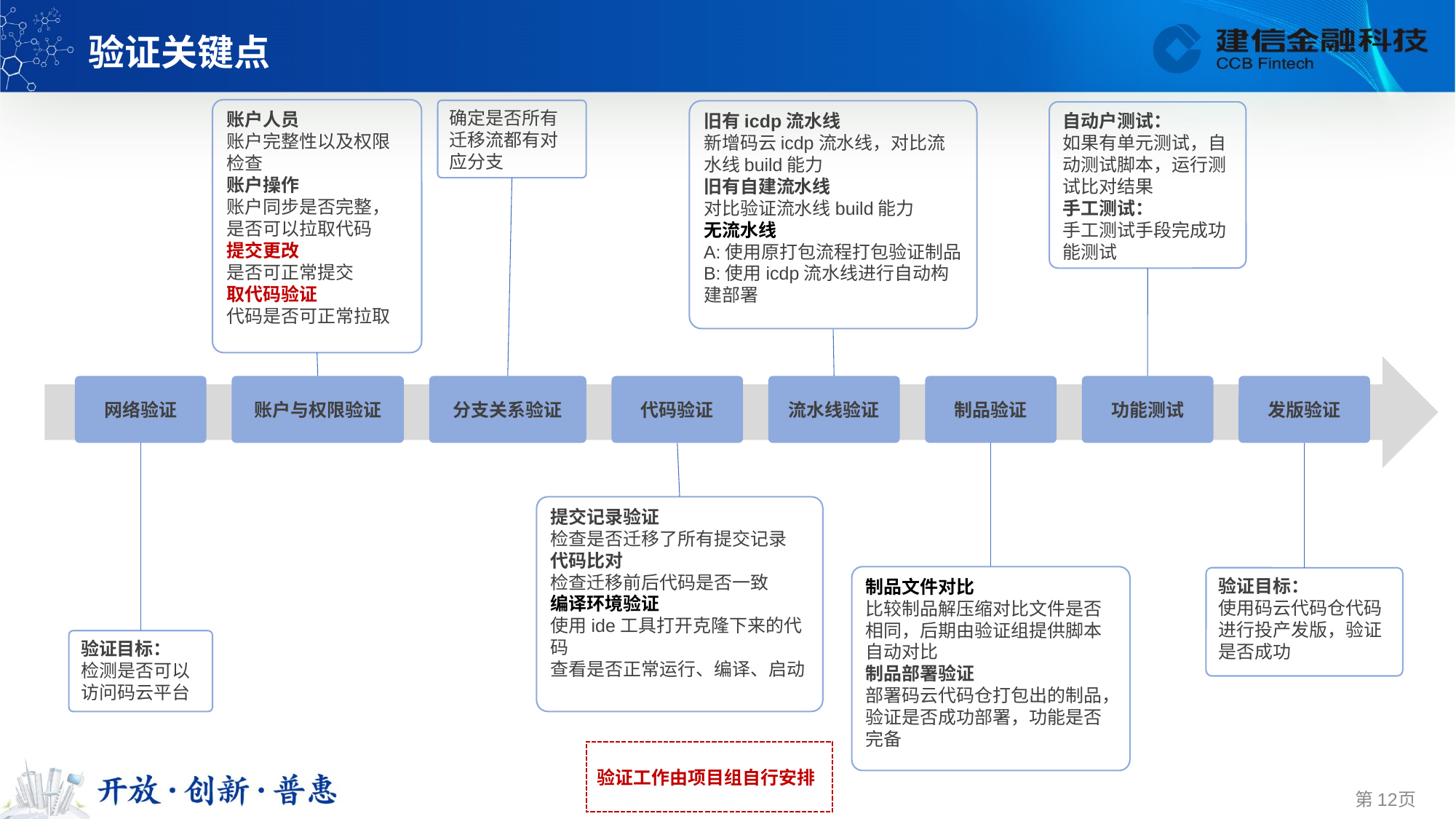

验证关键点
账户人员
账户完整性以及权限检查
账户操作
账户同步是否完整，是否可以拉取代码
提交更改
是否可正常提交
取代码验证
代码是否可正常拉取
确定是否所有迁移流都有对应分支
旧有icdp流水线
新增码云icdp流水线，对比流水线build能力
旧有自建流水线
对比验证流水线build能力
无流水线
A:使用原打包流程打包验证制品
B:使用icdp流水线进行自动构建部署
自动户测试：
如果有单元测试，自动测试脚本，运行测试比对结果
手工测试：
手工测试手段完成功能测试

网络验证
账户与权限验证
分支关系验证
代码验证
流水线验证
制品验证
功能测试
发版验证
提交记录验证
检查是否迁移了所有提交记录
代码比对
检查迁移前后代码是否一致
编译环境验证
使用ide工具打开克隆下来的代码
查看是否正常运行、编译、启动
制品文件对比
比较制品解压缩对比文件是否相同，后期由验证组提供脚本自动对比
制品部署验证
部署码云代码仓打包出的制品，验证是否成功部署，功能是否完备
验证目标：
使用码云代码仓代码进行投产发版，验证是否成功
验证目标：
检测是否可以访问码云平台
验证工作由项目组自行安排